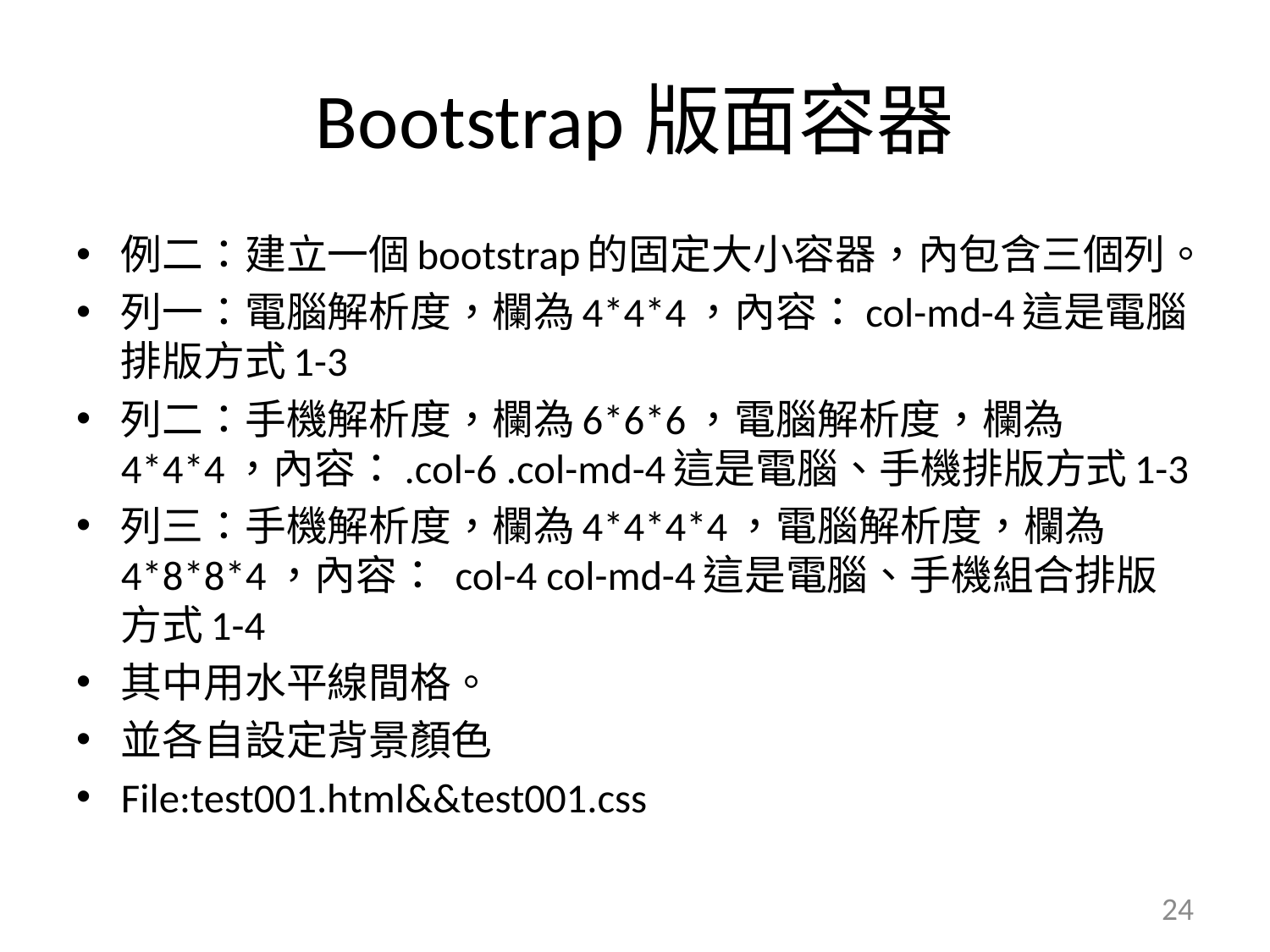

# Bootstrap版面容器
例二：建立一個bootstrap的固定大小容器，內包含三個列。
列一：電腦解析度，欄為4*4*4，內容：col-md-4這是電腦排版方式1-3
列二：手機解析度，欄為6*6*6，電腦解析度，欄為4*4*4，內容：.col-6 .col-md-4這是電腦、手機排版方式1-3
列三：手機解析度，欄為4*4*4*4，電腦解析度，欄為4*8*8*4，內容： col-4 col-md-4這是電腦、手機組合排版方式1-4
其中用水平線間格。
並各自設定背景顏色
File:test001.html&&test001.css

24